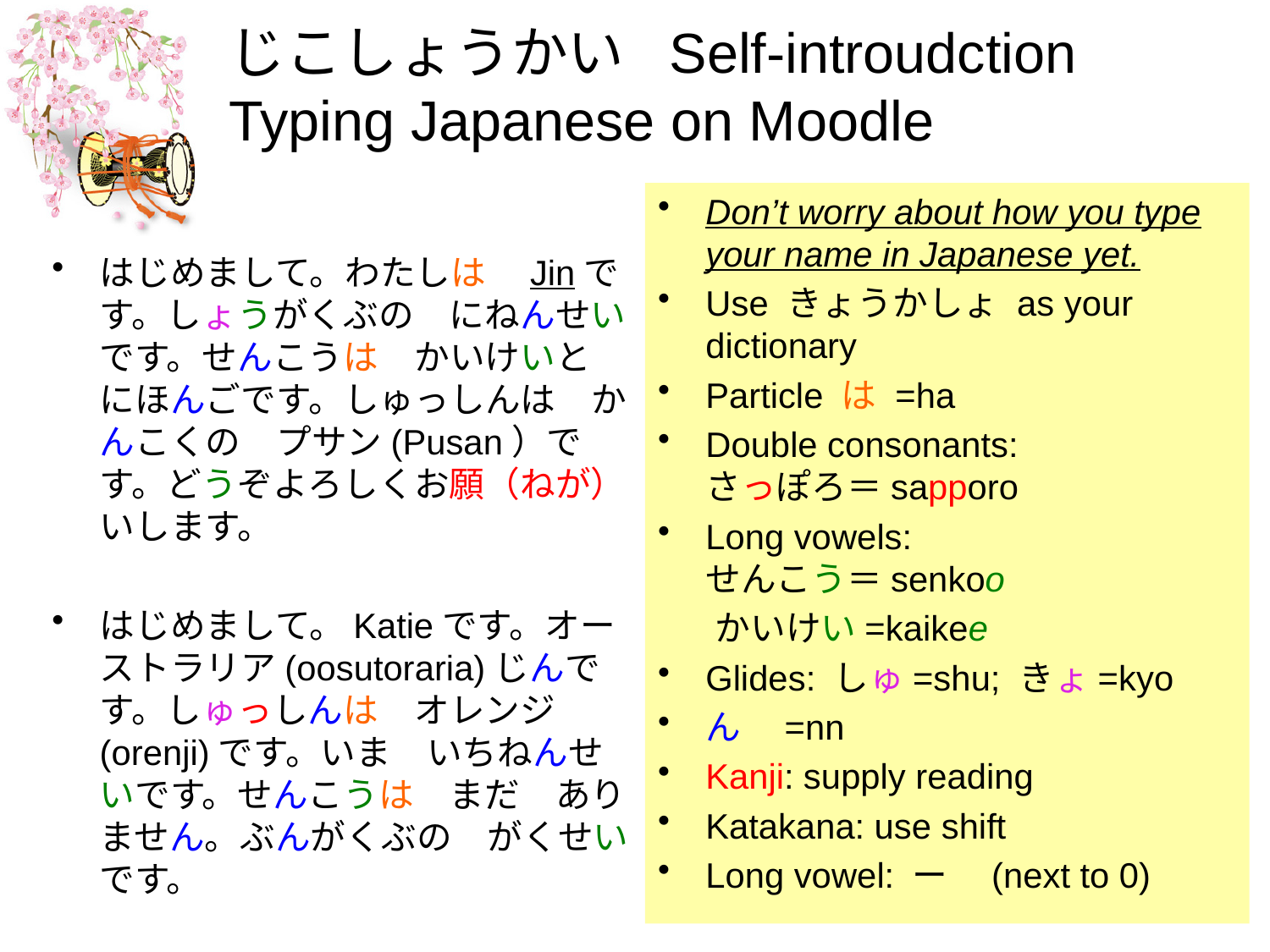

# じこしょうかい  Self-introudction Typing Japanese on Moodle
Don’t worry about how you type your name in Japanese yet.
Use きょうかしょ as your dictionary
Particle は =ha
Double consonants:
さっぽろ＝sapporo
Long vowels:
せんこう＝senkoo
     かいけい=kaikee
Glides: しゅ=shu; きょ=kyo
ん　=nn
Kanji: supply reading
Katakana: use shift
Long vowel: ー　(next to 0)

はじめまして。わたしは　Jinです。しょうがくぶの　にねんせいです。せんこうは　かいけいと　にほんごです。しゅっしんは　かんこくの　プサン(Pusan）です。どうぞよろしくお願（ねが）いします。

はじめまして。Katieです。オーストラリア(oosutoraria)じんです。しゅっしんは　オレンジ(orenji)です。いま　いちねんせいです。せんこうは　まだ　ありません。ぶんがくぶの　がくせいです。
31